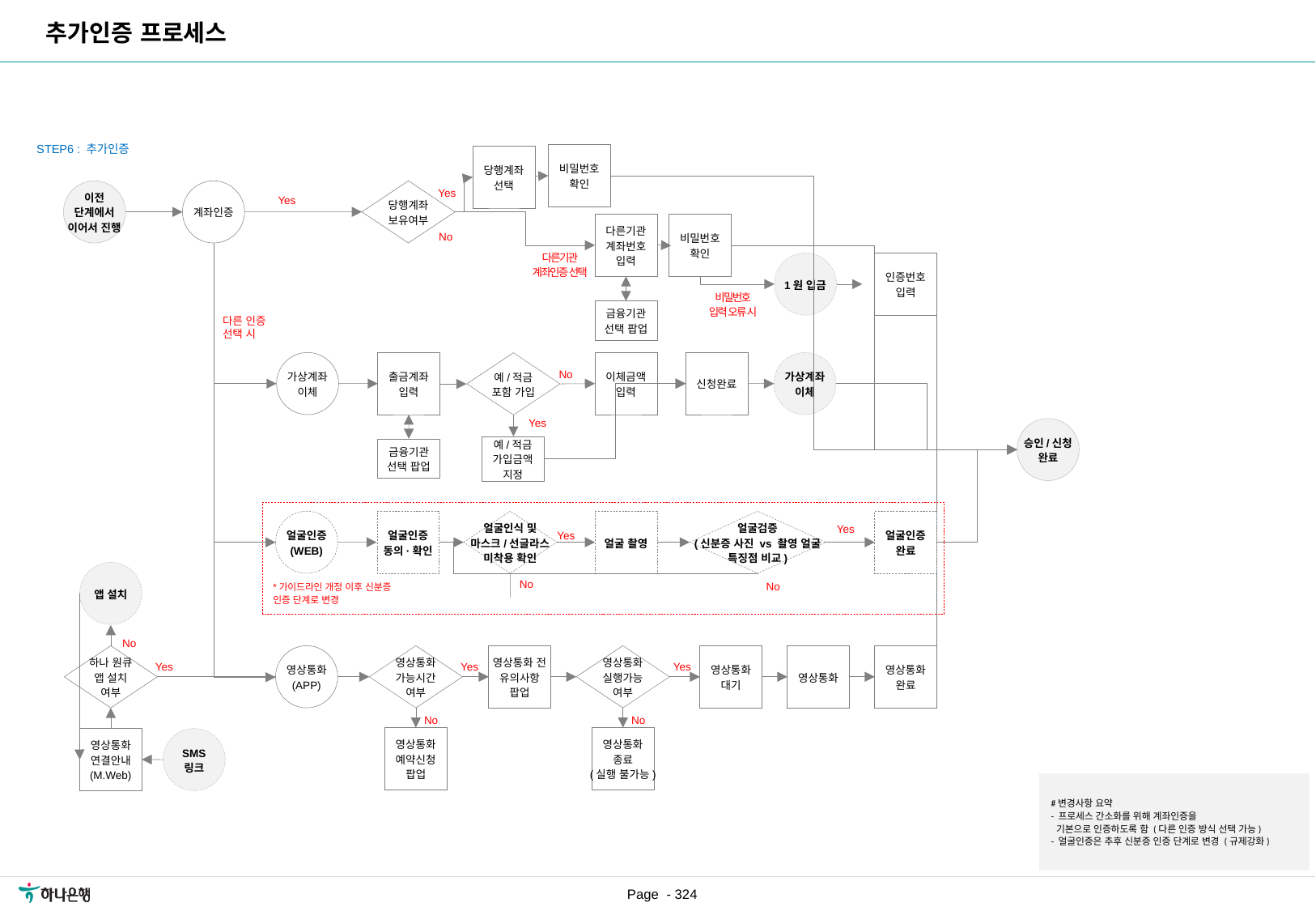

추가인증 프로세스
| 요구사항ID |
| --- |
| REQ\_URR\_019 |
| REQ\_URR\_024 |
| REQ\_URR\_028 |
| REQ\_URR\_033 |
| REQ\_URR\_043 |
| REQ\_URR\_044 |
| REQ\_URR\_045 |
| REQ\_URR\_046 |
STEP6 : 추가인증
비밀번호
확인
당행계좌
선택
Yes
당행계좌
보유여부
이전
단계에서
이어서 진행
계좌인증
Yes
다른기관
계좌번호
입력
비밀번호
확인
No
다른기관
계좌인증 선택
1원 입금
인증번호
입력
비밀번호
입력 오류 시
금융기관
선택 팝업
다른 인증
선택 시
이체금액
입력
신청완료
출금계좌
입력
가상계좌
이체
가상계좌
이체
예/적금
포함 가입
No
Yes
승인/신청
완료
예/적금
가입금액
지정
금융기관
선택 팝업

얼굴인증
(WEB)
얼굴인증
동의·확인
얼굴인식 및
마스크/선글라스
미착용 확인
얼굴 촬영
얼굴검증
(신분증 사진 vs 촬영 얼굴
특징점 비교)
얼굴인증
완료
Yes
Yes
앱 설치
No
No
*가이드라인 개정 이후 신분증 인증 단계로 변경
No
하나 원큐
앱 설치
여부
영상통화
(APP)
영상통화
가능시간
여부
영상통화 전
유의사항
팝업
영상통화
실행가능
여부
영상통화
대기
영상통화
영상통화
완료
Yes
Yes
Yes
No
No
영상통화
예약신청
팝업
영상통화
종료
(실행 불가능)
영상통화
연결안내
(M.Web)
SMS
링크
#변경사항 요약
- 프로세스 간소화를 위해 계좌인증을
  기본으로 인증하도록 함 (다른 인증 방식 선택 가능)
- 얼굴인증은 추후 신분증 인증 단계로 변경 (규제강화)